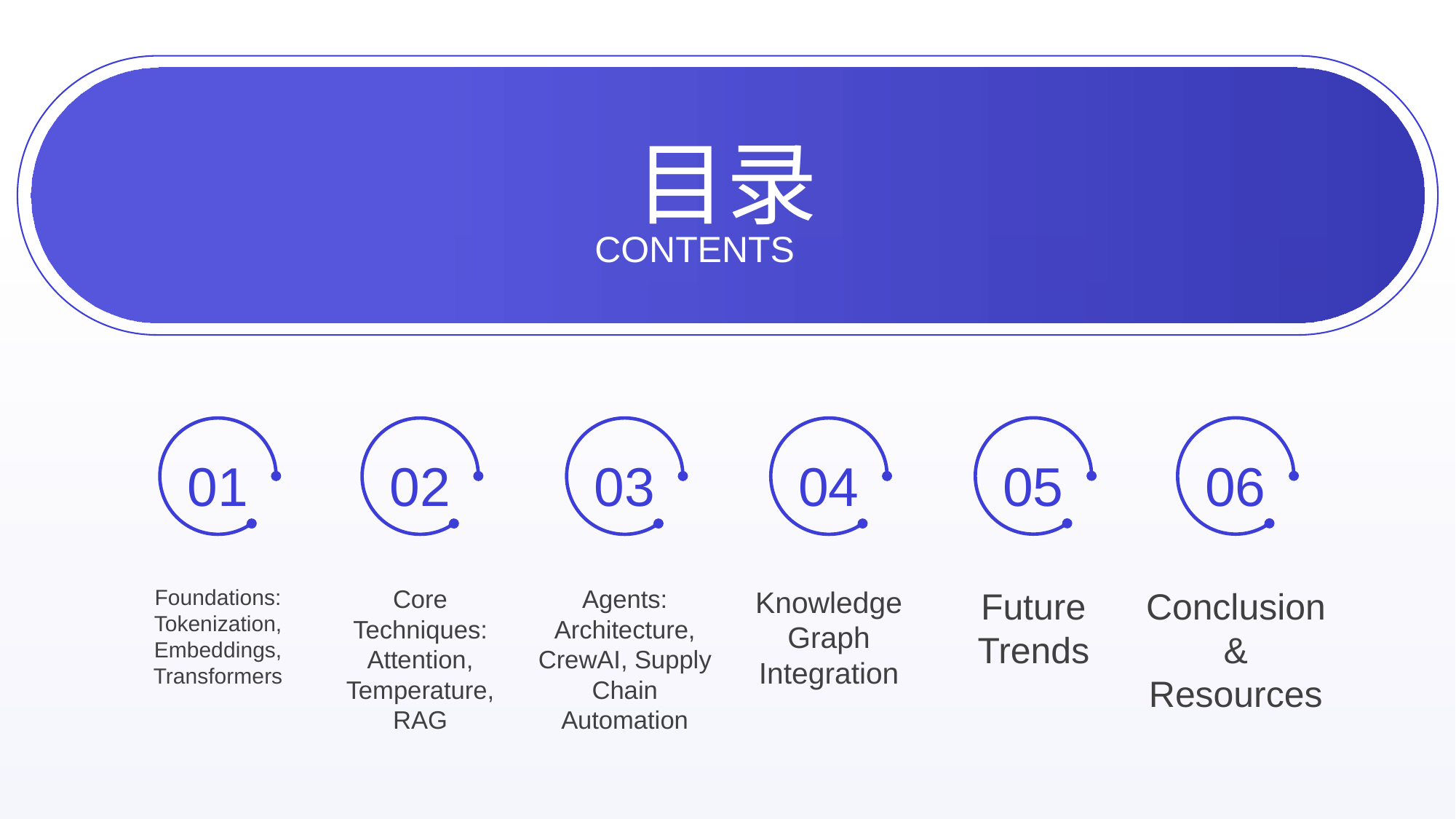

目录
CONTENTS

05
06
01
02
03
04
Foundations: Tokenization, Embeddings, Transformers
Core Techniques: Attention, Temperature, RAG
Agents: Architecture, CrewAI, Supply Chain Automation
Knowledge Graph Integration
Future Trends
Conclusion & Resources